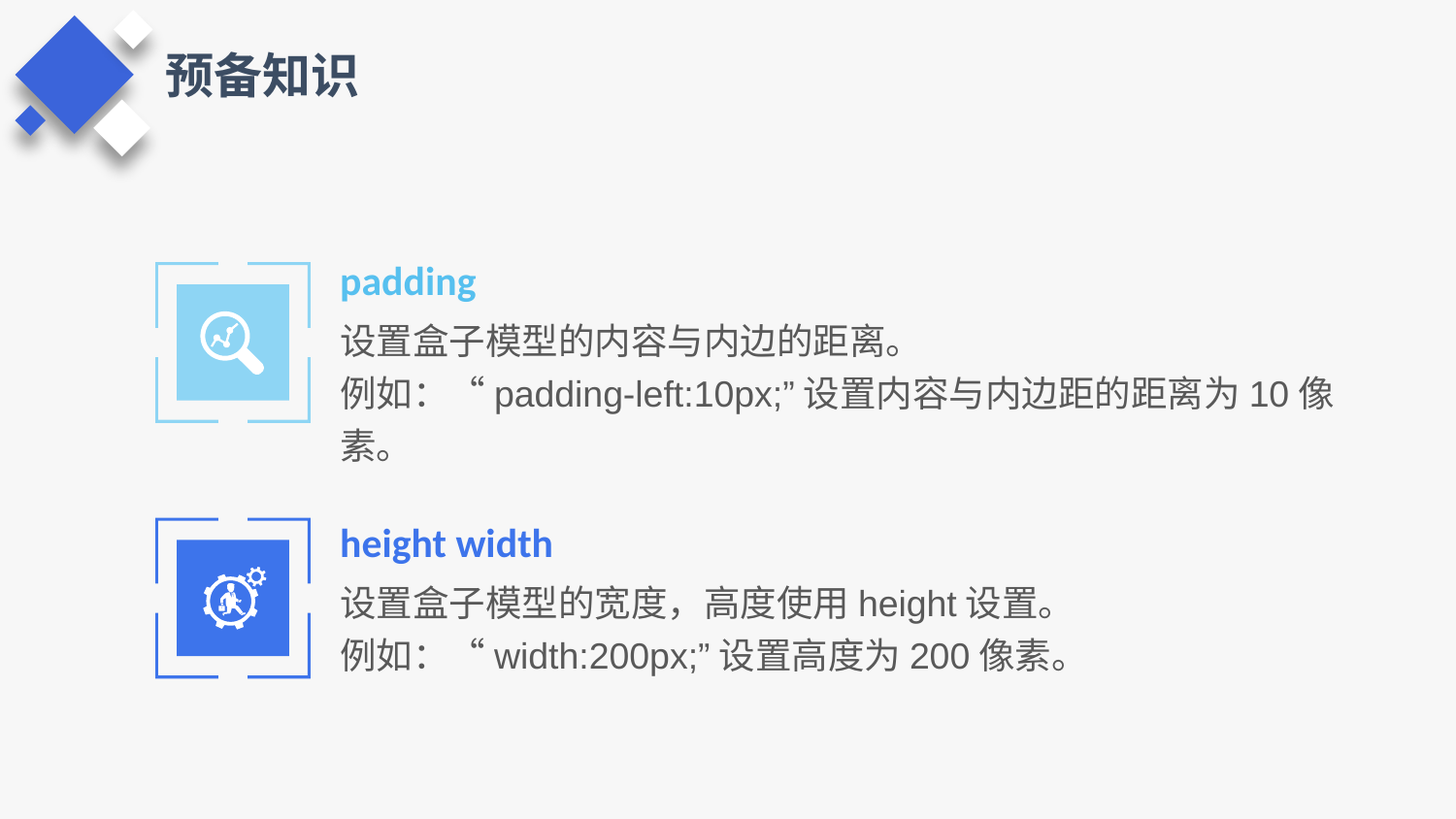

预备知识

padding

设置盒子模型的内容与内边的距离。
例如：“padding-left:10px;”设置内容与内边距的距离为10像素。

height width

设置盒子模型的宽度，高度使用height设置。
例如：“width:200px;”设置高度为200像素。